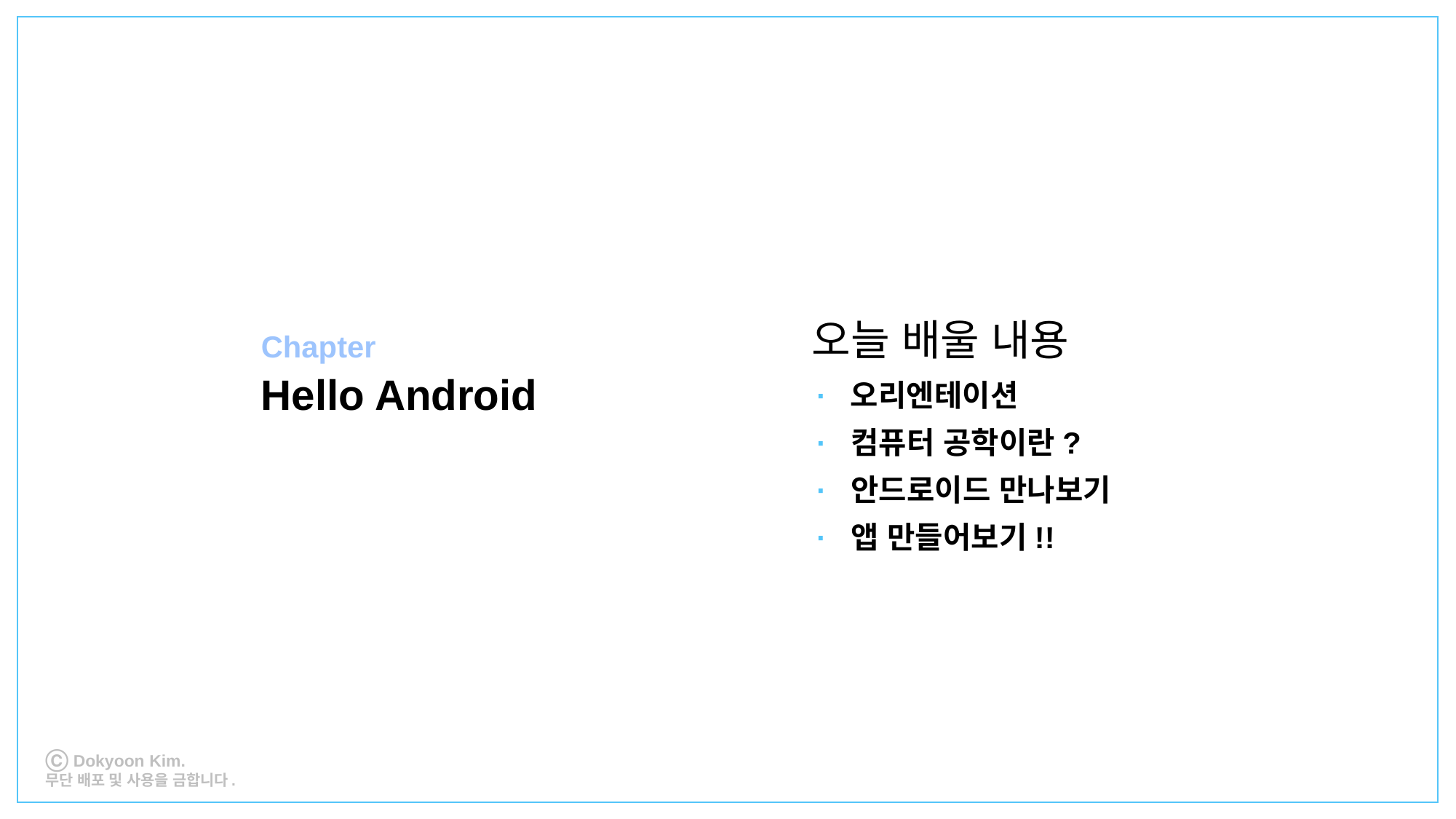

오늘 배울 내용
Chapter
Hello Android
·  오리엔테이션
·  컴퓨터 공학이란?
·  안드로이드 만나보기
·  앱 만들어보기!!